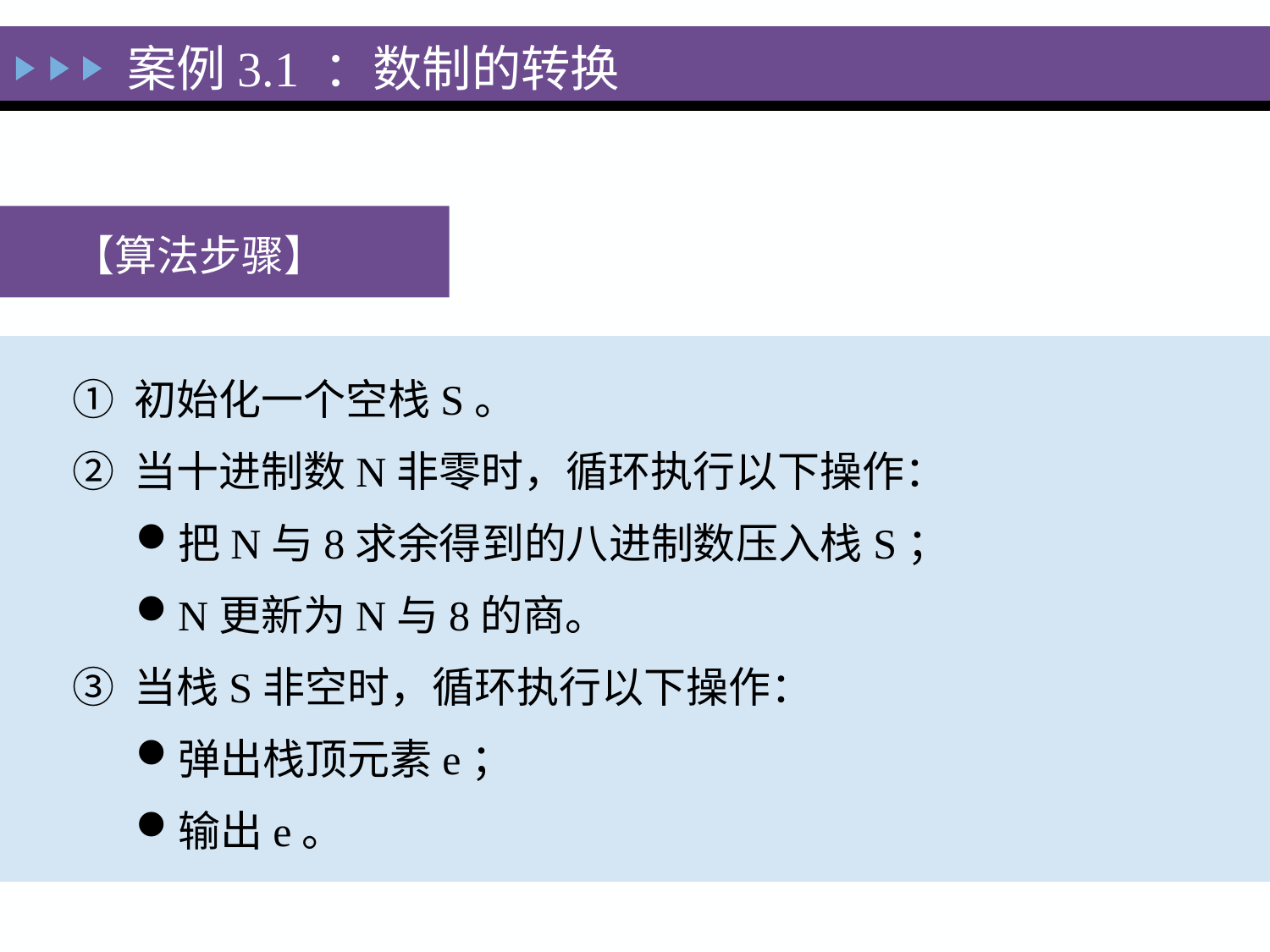

案例3.1 ：数制的转换

【算法步骤】

① 初始化一个空栈S。
② 当十进制数N非零时，循环执行以下操作：
把N与8求余得到的八进制数压入栈S；
N更新为N与8的商。
③ 当栈S非空时，循环执行以下操作：
弹出栈顶元素e；
输出e。